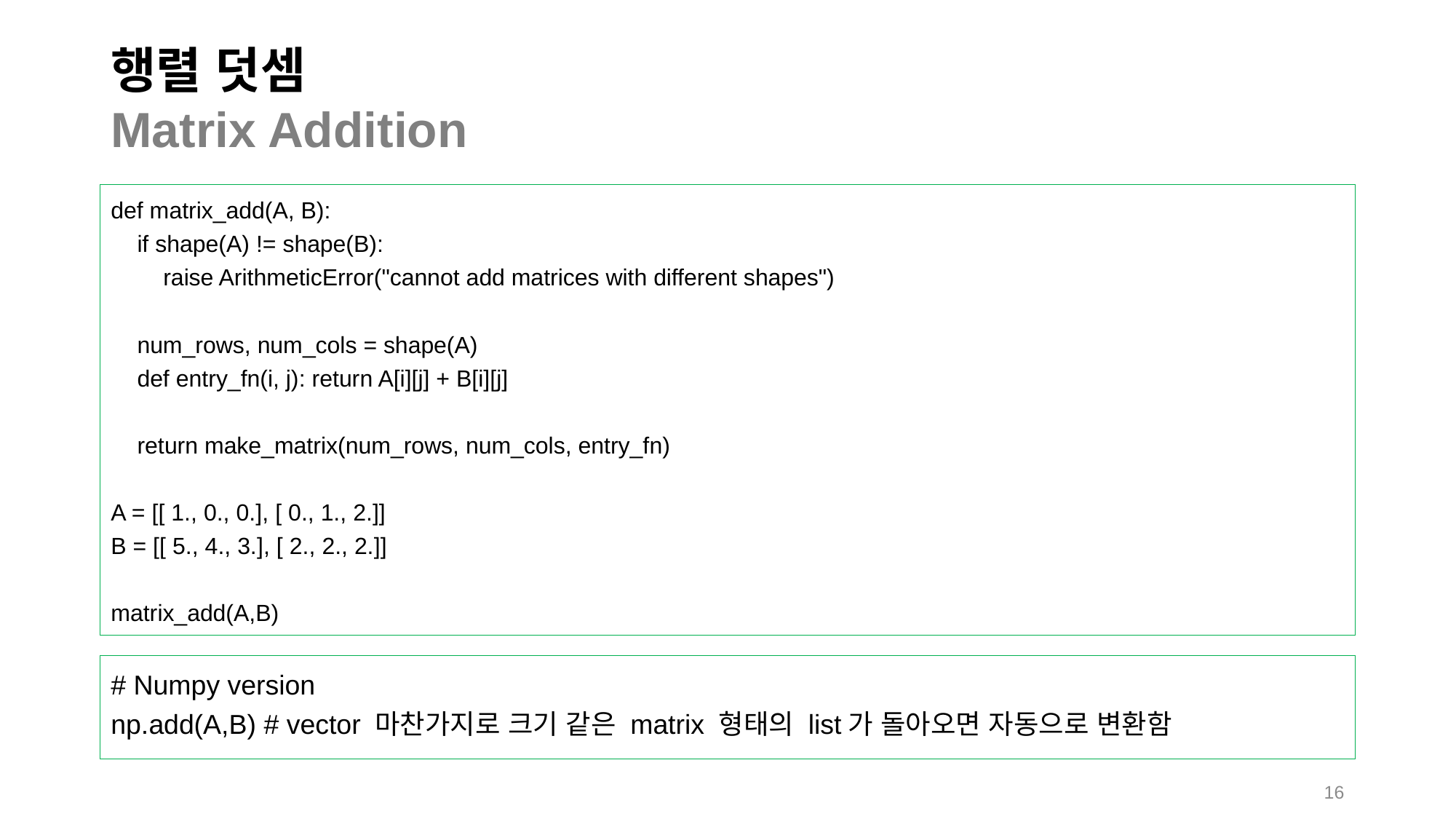

# 행렬 덧셈 Matrix Addition
def matrix_add(A, B):
    if shape(A) != shape(B):
        raise ArithmeticError("cannot add matrices with different shapes")

    num_rows, num_cols = shape(A)
    def entry_fn(i, j): return A[i][j] + B[i][j]

    return make_matrix(num_rows, num_cols, entry_fn)

A = [[ 1., 0., 0.], [ 0., 1., 2.]]
B = [[ 5., 4., 3.], [ 2., 2., 2.]]

matrix_add(A,B)

# Numpy version
np.add(A,B) # vector 마찬가지로 크기 같은 matrix 형태의 list가 돌아오면 자동으로 변환함
16